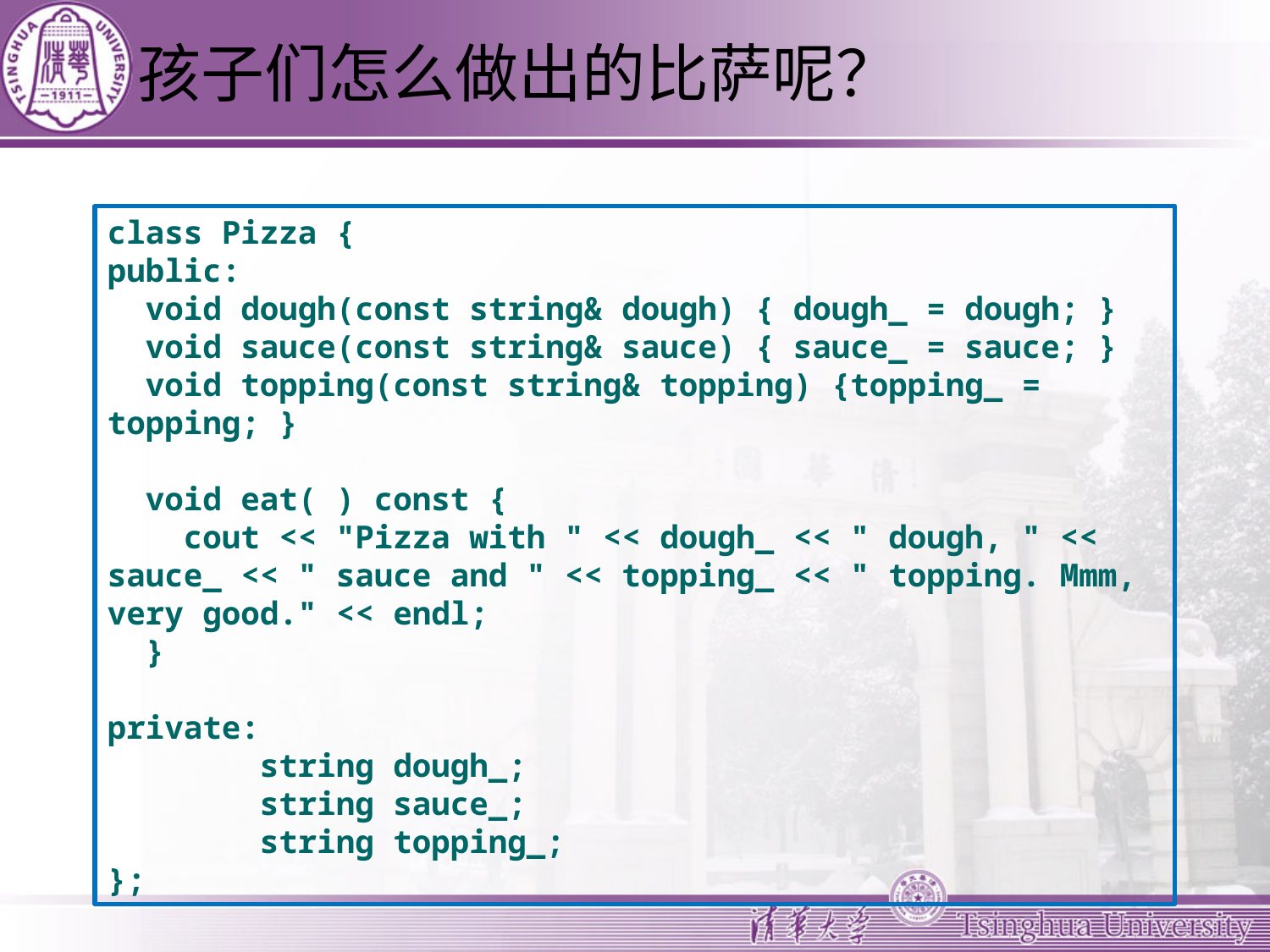

# 孩子们怎么做出的比萨呢？
class Pizza {
public:
  void dough(const string& dough) { dough_ = dough; }
  void sauce(const string& sauce) { sauce_ = sauce; }
  void topping(const string& topping) {topping_ = topping; }

  void eat( ) const {
    cout << "Pizza with " << dough_ << " dough, " << sauce_ << " sauce and " << topping_ << " topping. Mmm, very good." << endl;
  }

private:
        string dough_;
        string sauce_;
        string topping_;
};